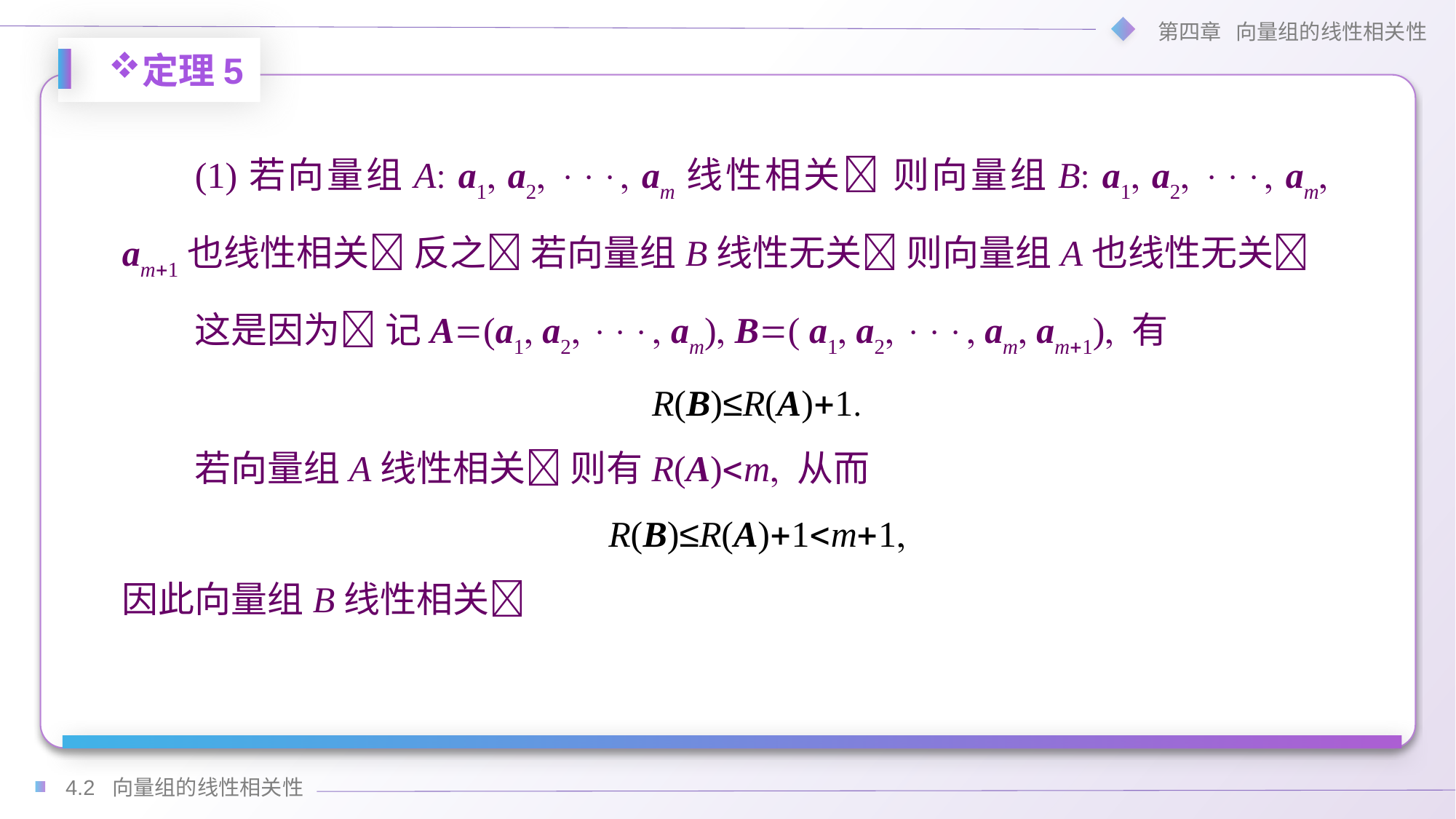

定理5

(1)若向量组A: a1, a2, ⋅⋅⋅, am线性相关, 则向量组B: a1, a2, ⋅⋅⋅, am, am+1也线性相关. 反之, 若向量组B线性无关, 则向量组A也线性无关.
这是因为, 记A=(a1, a2, ⋅⋅⋅, am), B=( a1, a2, ⋅⋅⋅, am, am+1), 有
R(B)≤R(A)+1.
若向量组A线性相关, 则有R(A)<m, 从而
R(B)≤R(A)+1<m+1,
因此向量组B线性相关.